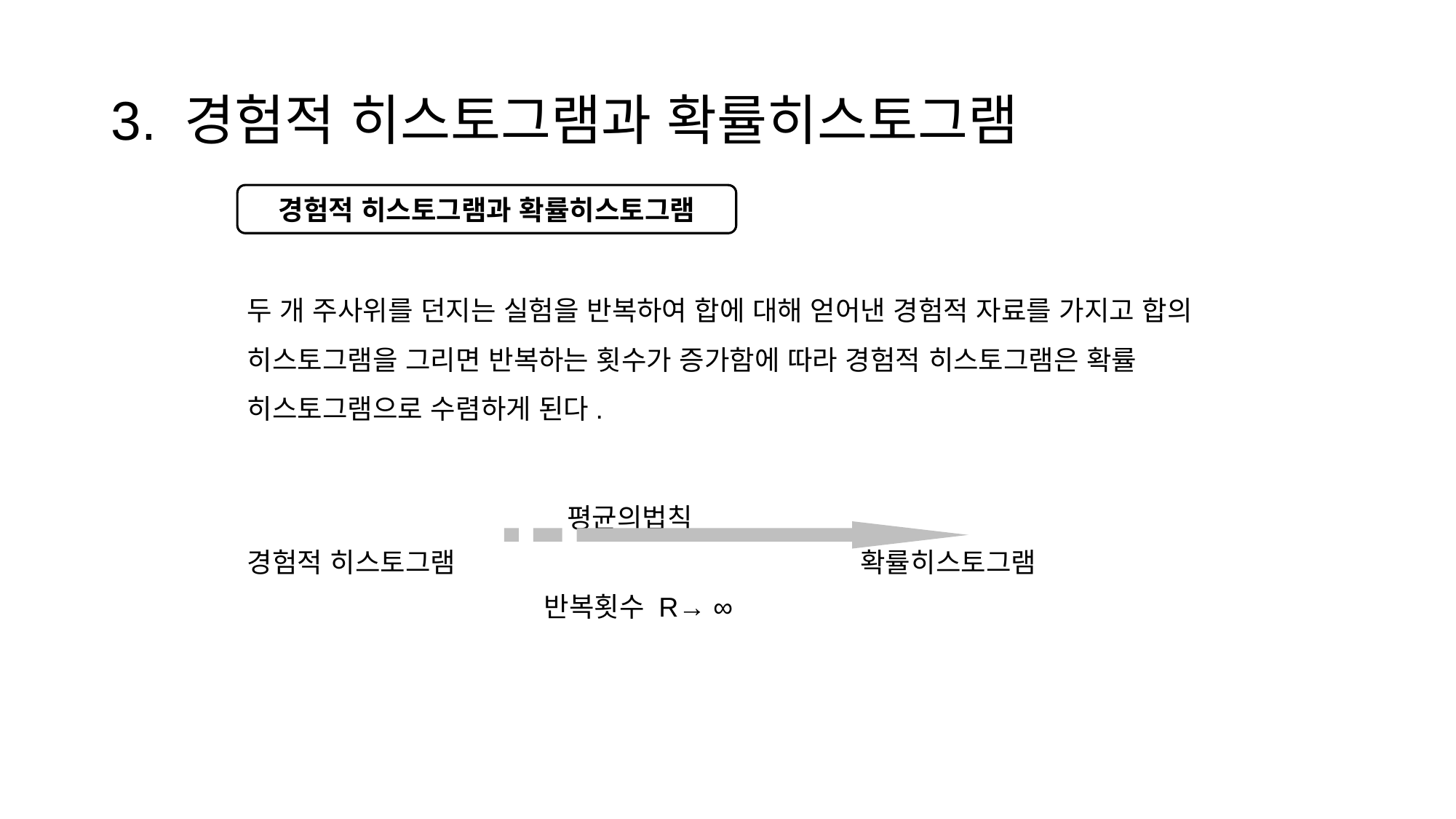

# 3. 경험적 히스토그램과 확률히스토그램
경험적 히스토그램과 확률히스토그램

두 개 주사위를 던지는 실험을 반복하여 합에 대해 얻어낸 경험적 자료를 가지고 합의 히스토그램을 그리면 반복하는 횟수가 증가함에 따라 경험적 히스토그램은 확률 히스토그램으로 수렴하게 된다.

                                         평균의법칙
경험적 히스토그램                                                     확률히스토그램
                                      반복횟수 R→ ∞